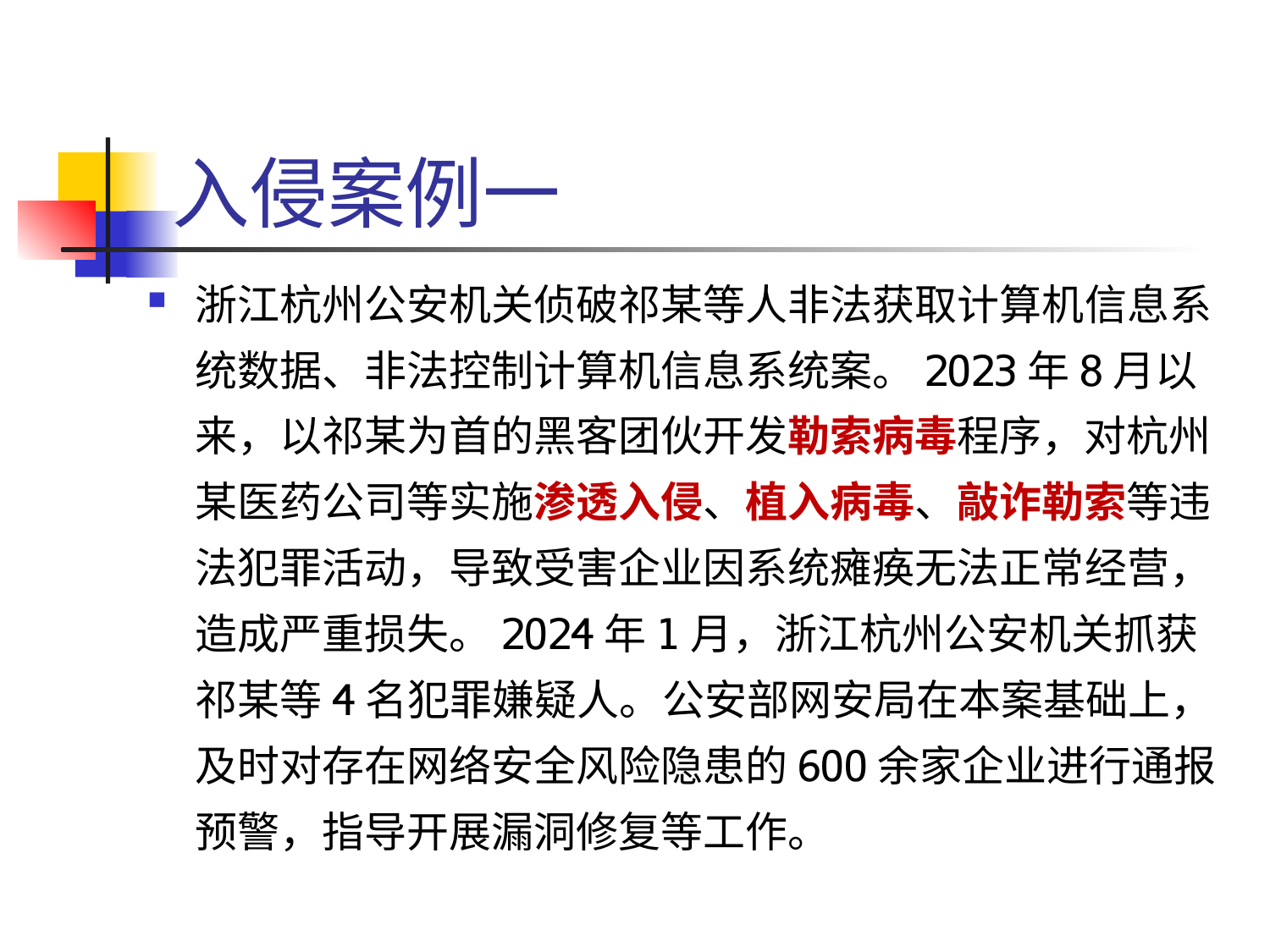

# 入侵案例一
浙江杭州公安机关侦破祁某等人非法获取计算机信息系统数据、非法控制计算机信息系统案。2023年8月以来，以祁某为首的黑客团伙开发勒索病毒程序，对杭州某医药公司等实施渗透入侵、植入病毒、敲诈勒索等违法犯罪活动，导致受害企业因系统瘫痪无法正常经营，造成严重损失。2024年1月，浙江杭州公安机关抓获祁某等4名犯罪嫌疑人。公安部网安局在本案基础上，及时对存在网络安全风险隐患的600余家企业进行通报预警，指导开展漏洞修复等工作。